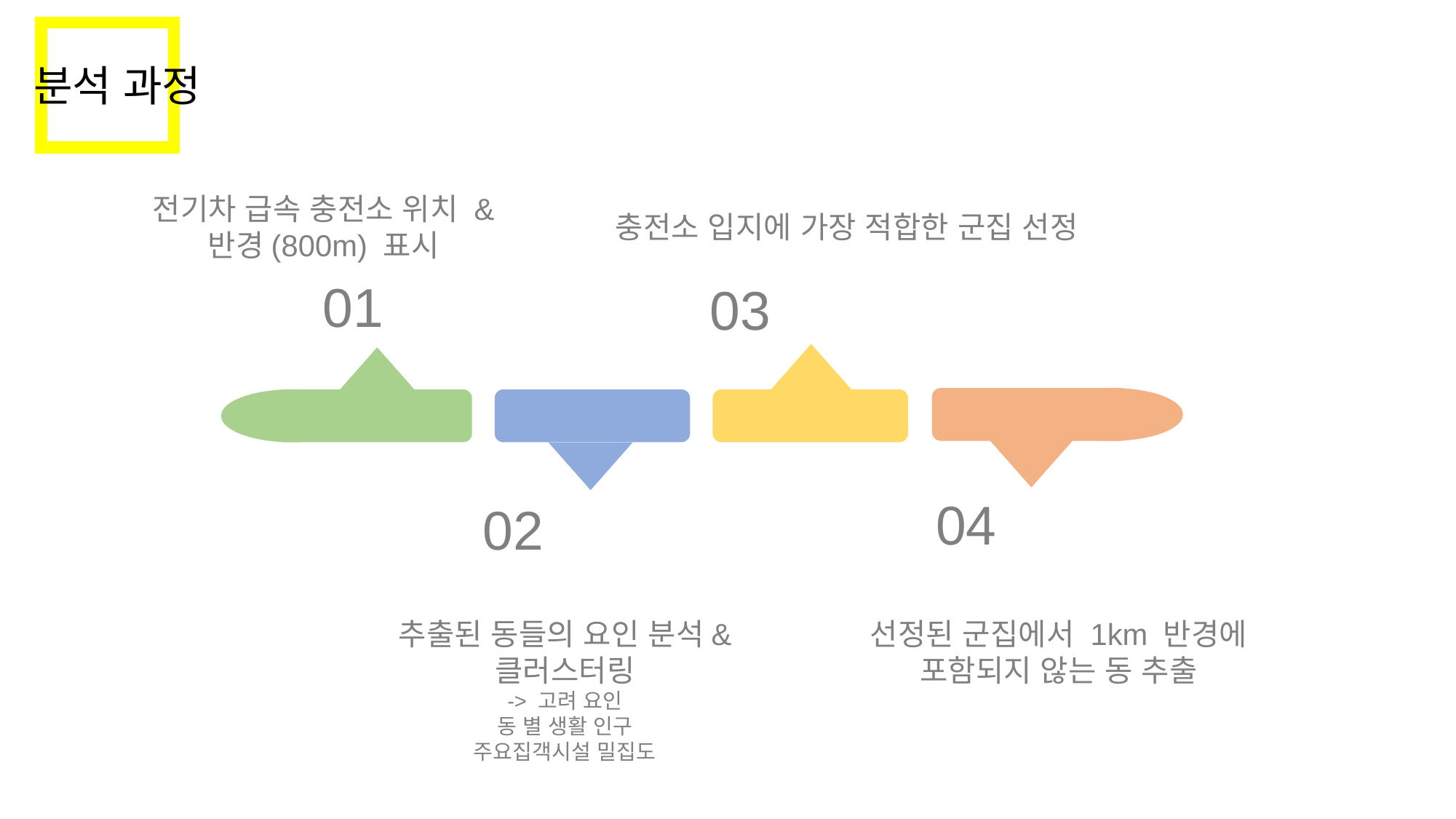

분석 과정
전기차 급속 충전소 위치 & 반경(800m) 표시
충전소 입지에 가장 적합한 군집 선정
01
03

04
02
추출된 동들의 요인 분석& 클러스터링
-> 고려 요인
동 별 생활 인구
주요집객시설 밀집도
선정된 군집에서 1km 반경에 포함되지 않는 동 추출